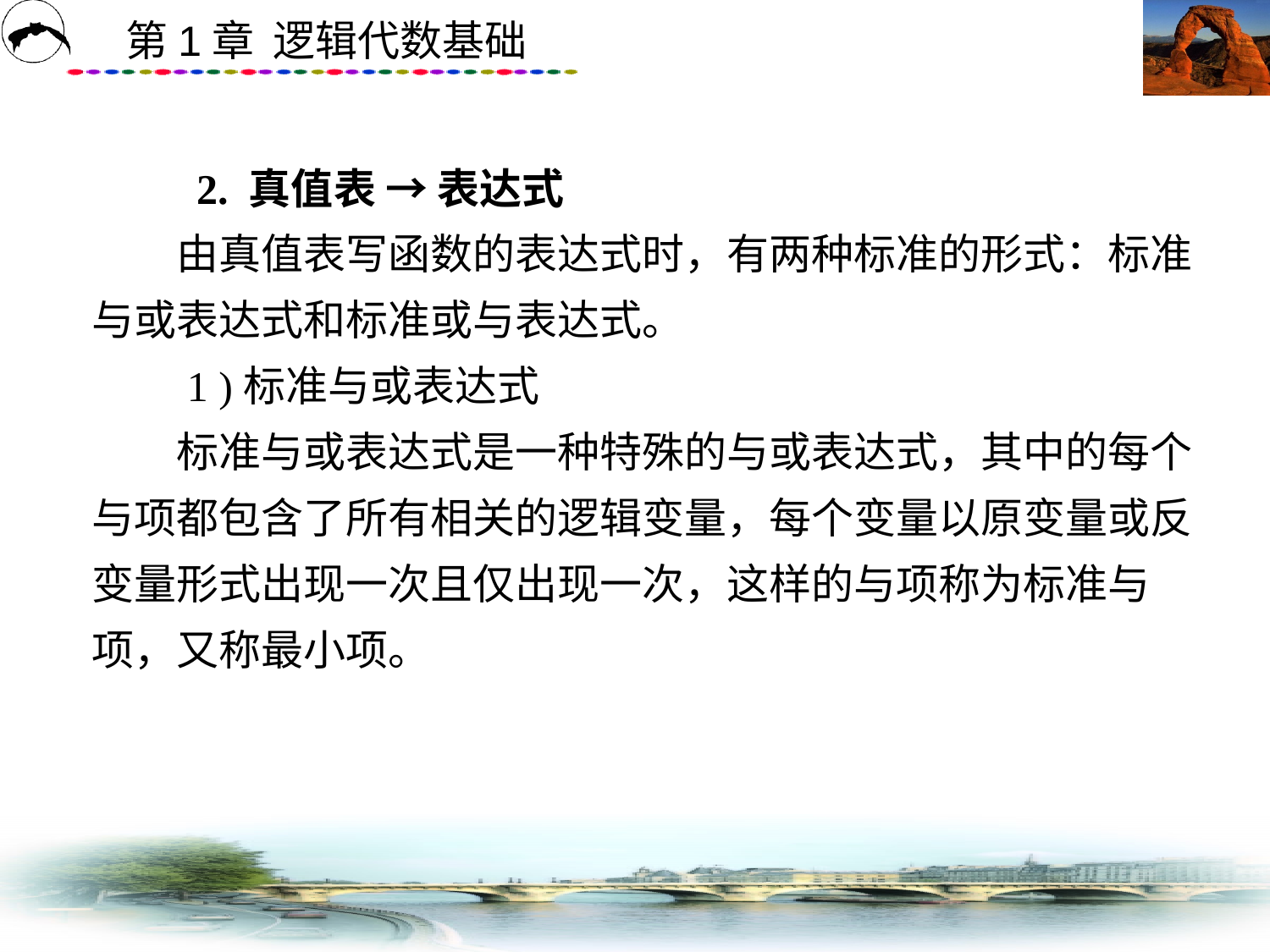

# 2. 真值表 → 表达式 　　由真值表写函数的表达式时，有两种标准的形式：标准与或表达式和标准或与表达式。 　　1 )标准与或表达式 　　标准与或表达式是一种特殊的与或表达式，其中的每个与项都包含了所有相关的逻辑变量，每个变量以原变量或反变量形式出现一次且仅出现一次，这样的与项称为标准与项，又称最小项。